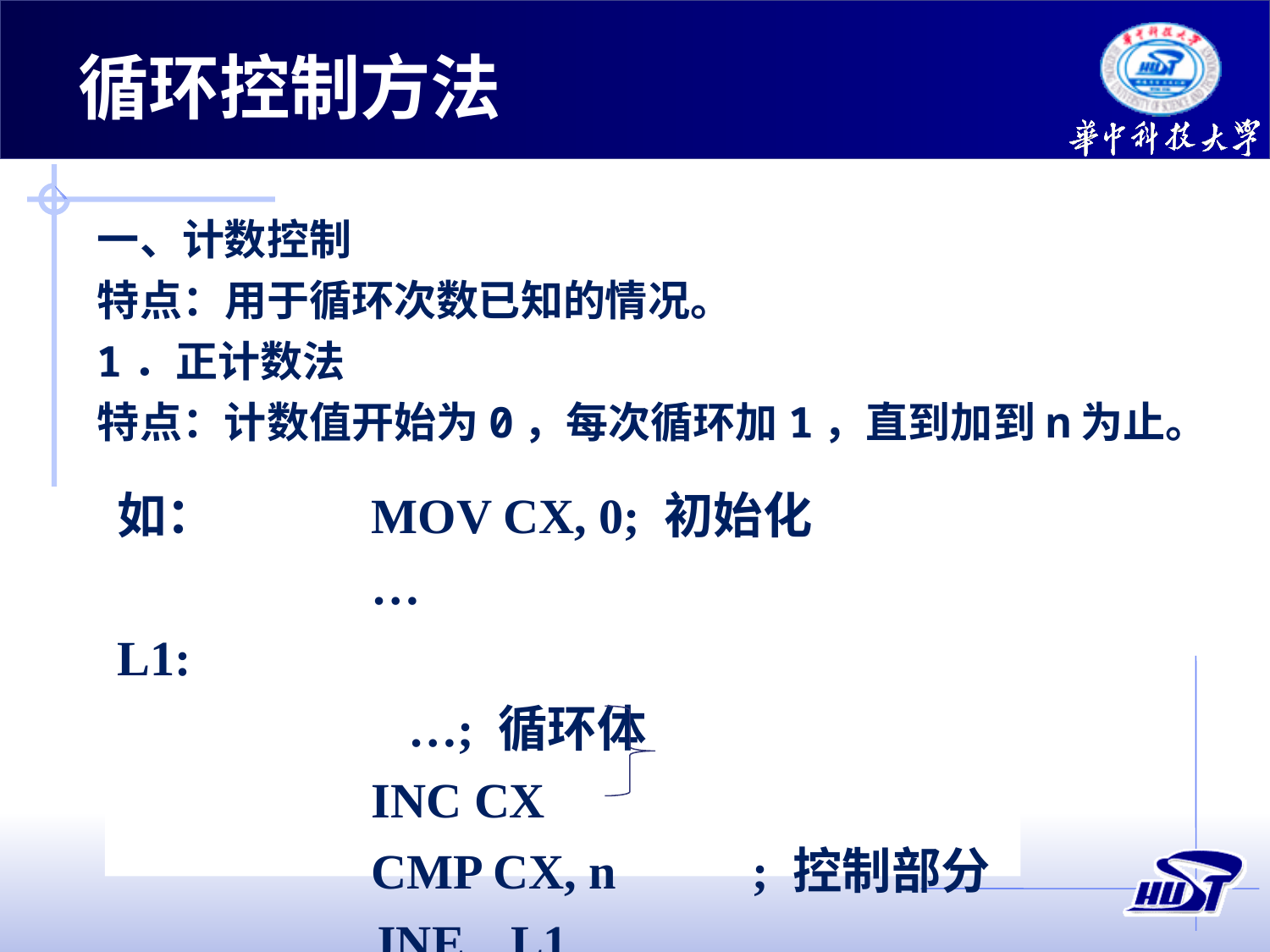

循环控制方法
一、计数控制
特点：用于循环次数已知的情况。
1．正计数法
特点：计数值开始为0，每次循环加1，直到加到n为止。
如：		MOV CX, 0; 初始化
		…
L1:
		…; 循环体
		INC CX
		CMP CX, n		; 控制部分
		JNE	 L1
		…